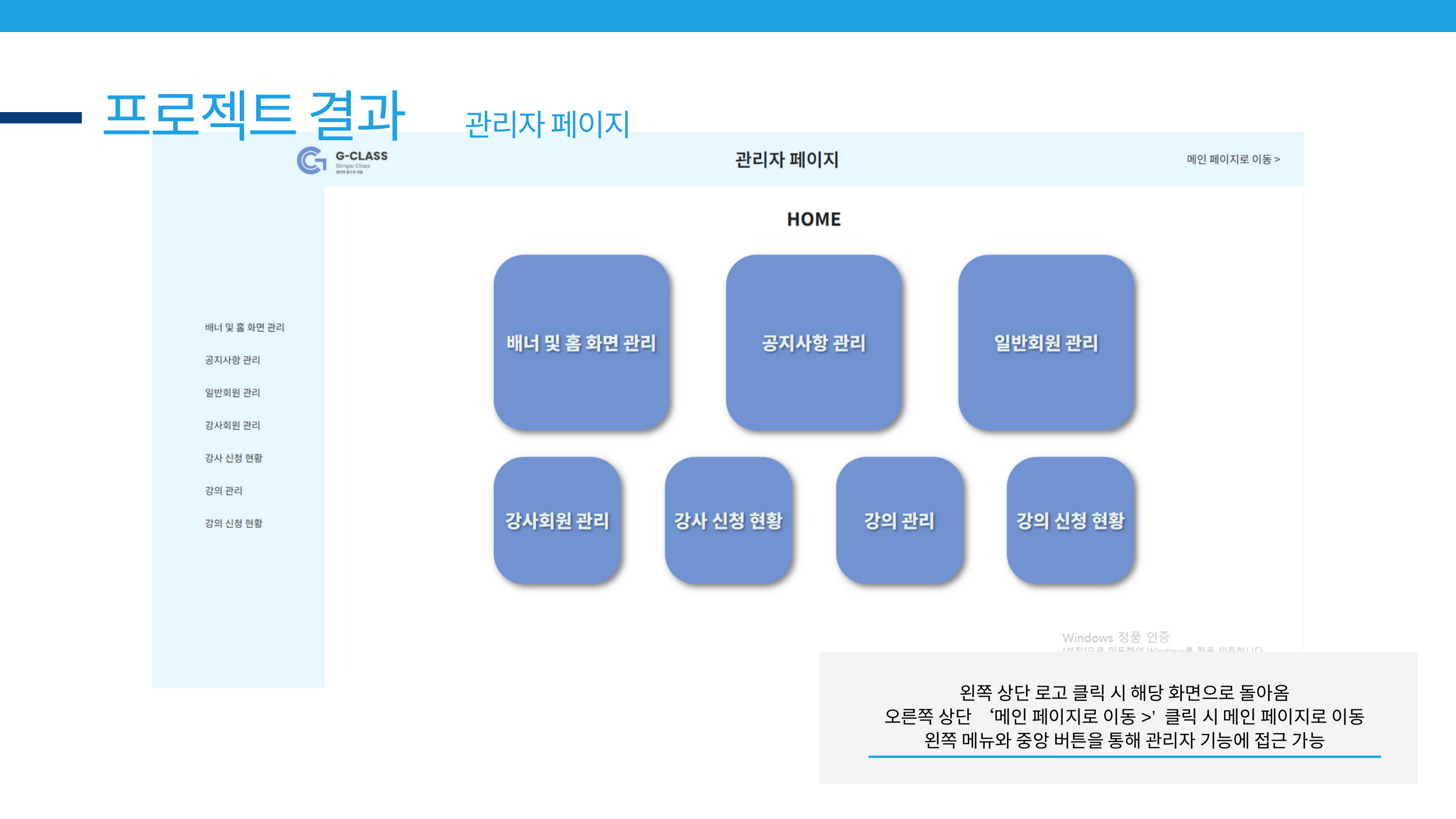

프로젝트 결과
관리자 페이지

왼쪽 상단 로고 클릭 시 해당 화면으로 돌아옴
오른쪽 상단 ‘메인 페이지로 이동>’ 클릭 시 메인 페이지로 이동
왼쪽 메뉴와 중앙 버튼을 통해 관리자 기능에 접근 가능